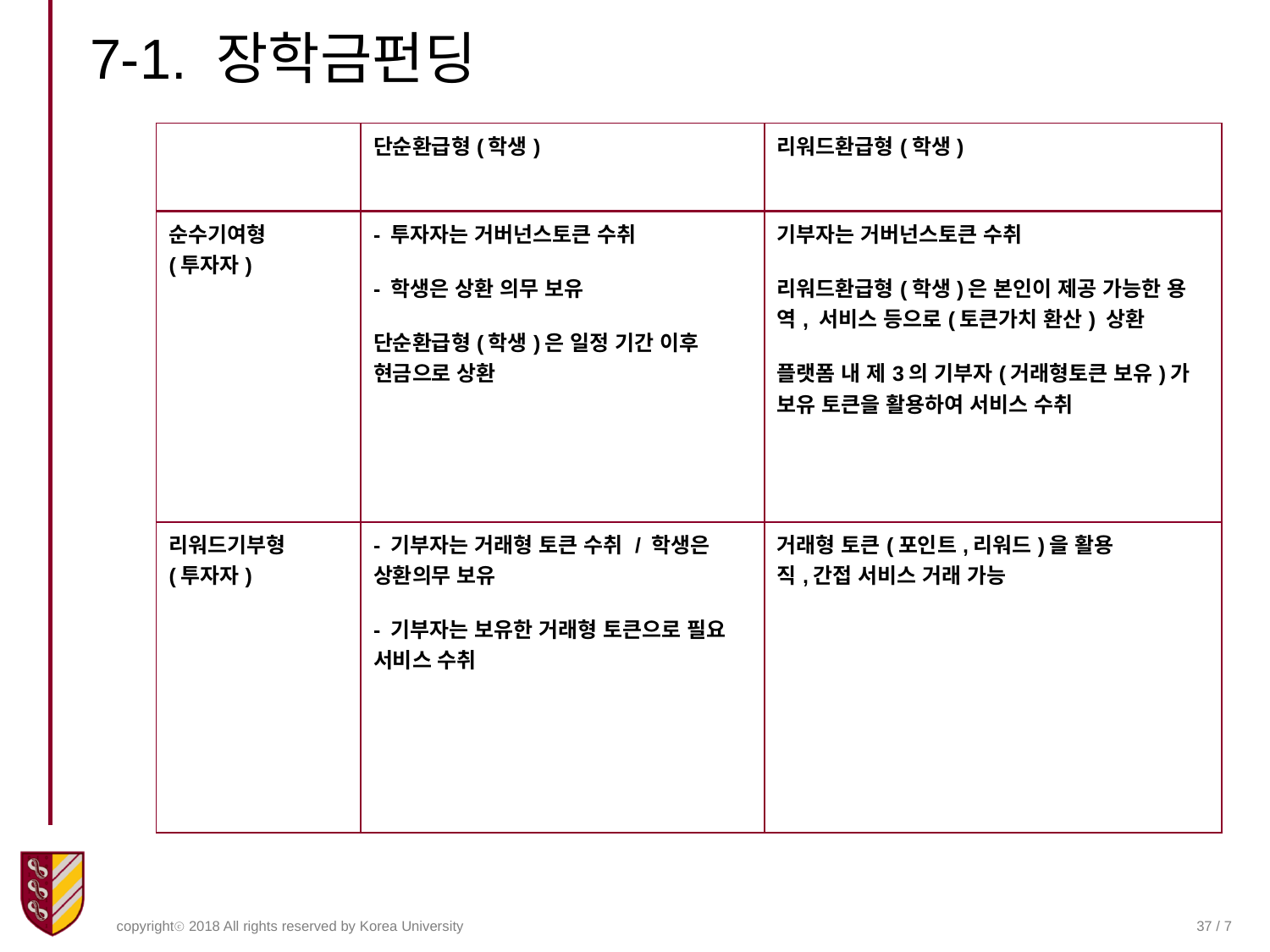

7-1. 장학금펀딩
|  | 단순환급형(학생) | 리워드환급형(학생) |
| --- | --- | --- |
| 순수기여형 (투자자) | - 투자자는 거버넌스토큰 수취 - 학생은 상환 의무 보유 단순환급형(학생)은 일정 기간 이후 현금으로 상환 | 기부자는 거버넌스토큰 수취 리워드환급형(학생)은 본인이 제공 가능한 용역, 서비스 등으로(토큰가치 환산) 상환 플랫폼 내 제3의 기부자(거래형토큰 보유)가 보유 토큰을 활용하여 서비스 수취 |
| 리워드기부형 (투자자) | - 기부자는 거래형 토큰 수취 / 학생은 상환의무 보유 - 기부자는 보유한 거래형 토큰으로 필요 서비스 수취 | 거래형 토큰(포인트,리워드)을 활용 직,간접 서비스 거래 가능 |